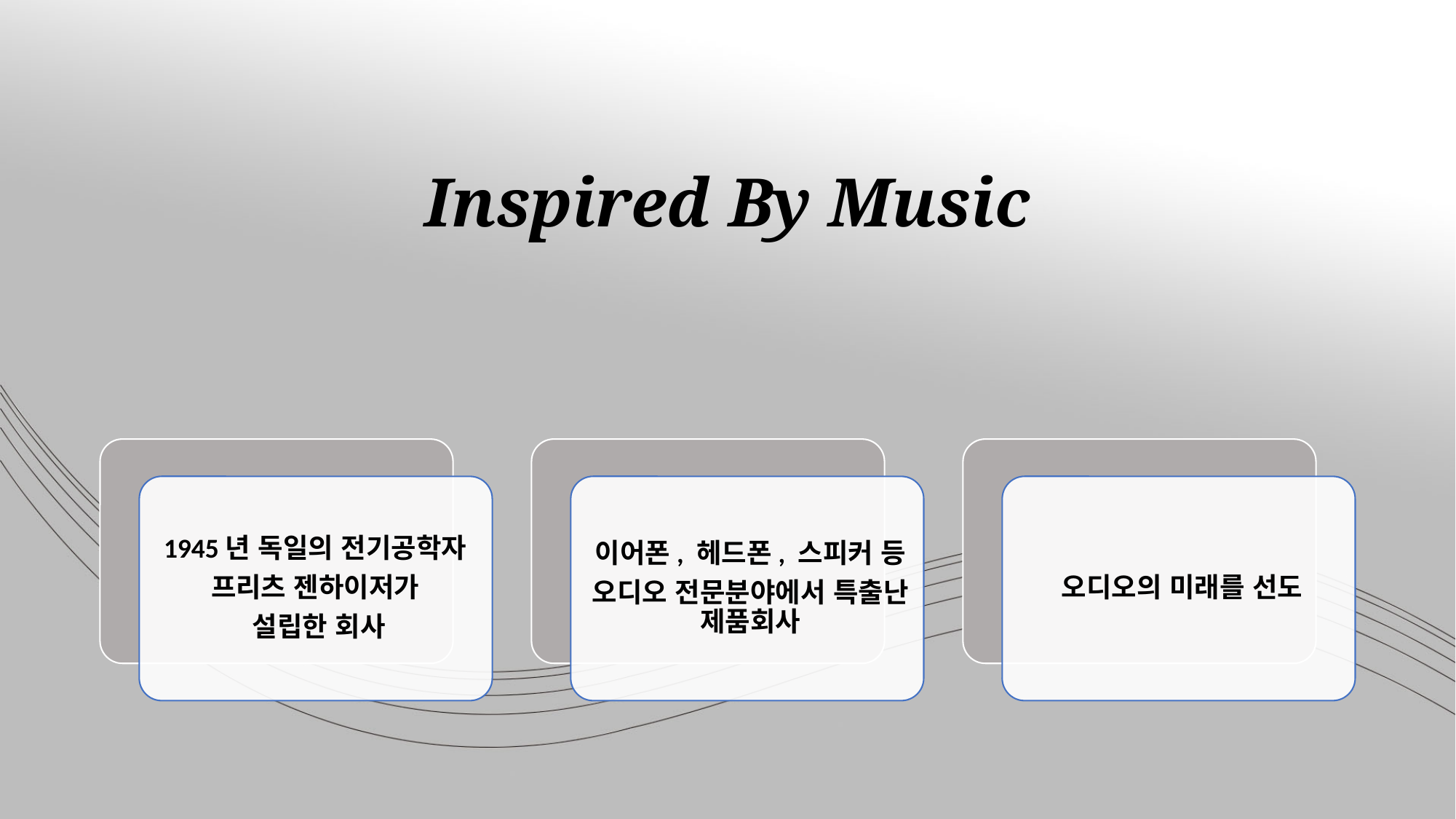

# Inspired By Music
1945년 독일의 전기공학자
프리츠 젠하이저가
설립한 회사
이어폰, 헤드폰, 스피커 등
오디오 전문분야에서 특출난 제품회사
오디오의 미래를 선도